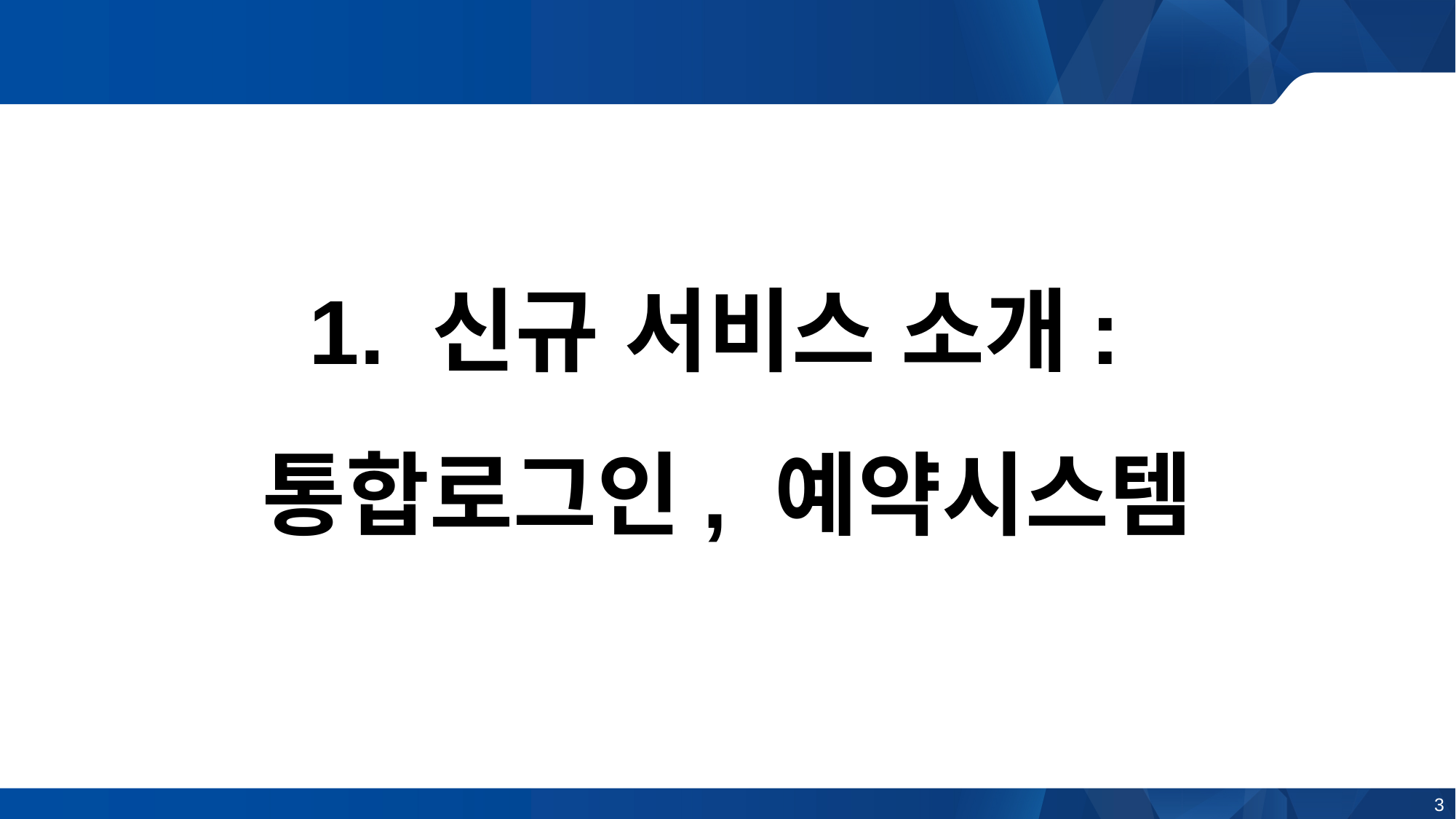

# 1. 신규 서비스 소개: 통합로그인, 예약시스템
3